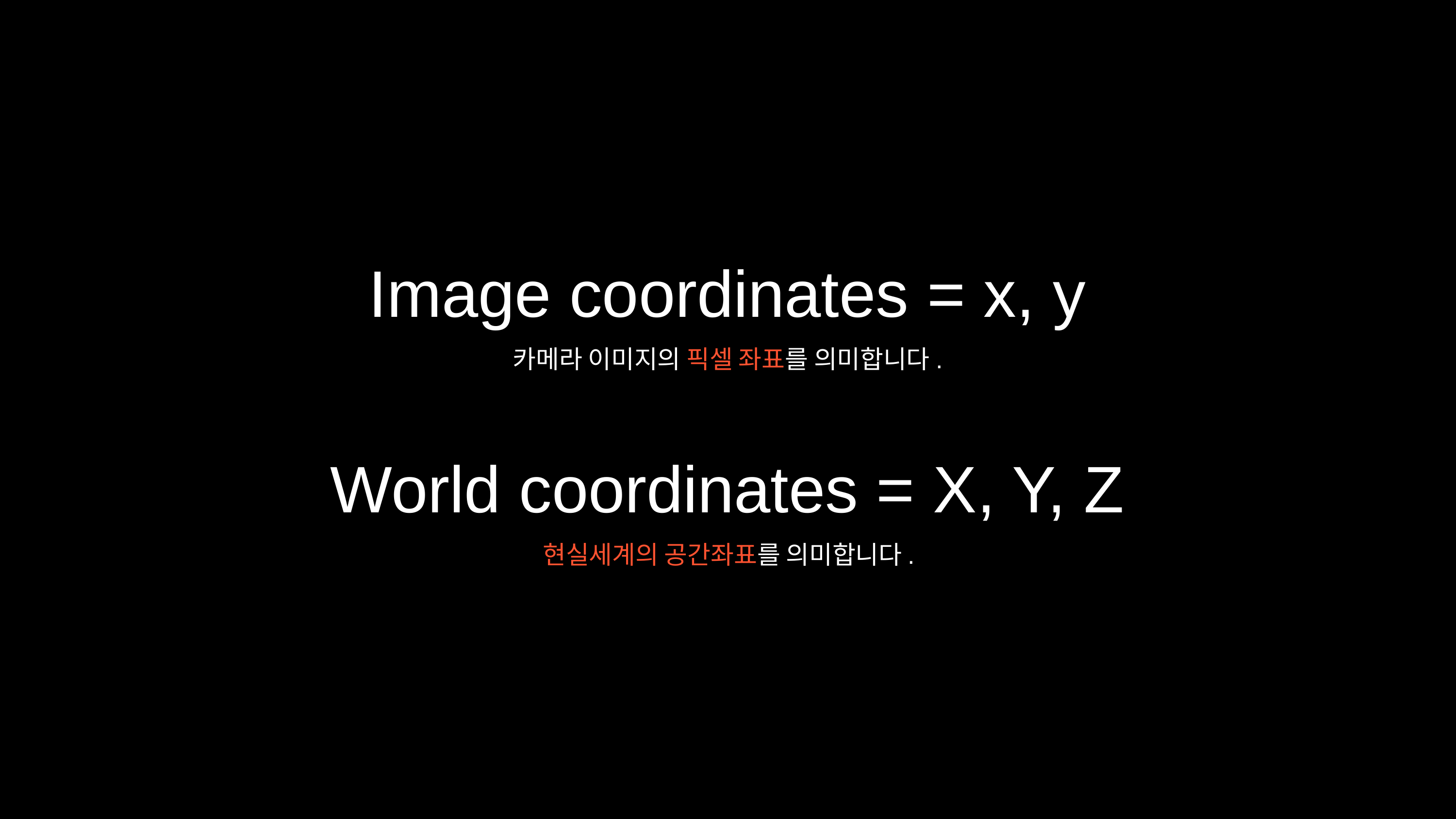

Image coordinates = x, y
카메라 이미지의 픽셀 좌표를 의미합니다.
World coordinates = X, Y, Z
현실세계의 공간좌표를 의미합니다.